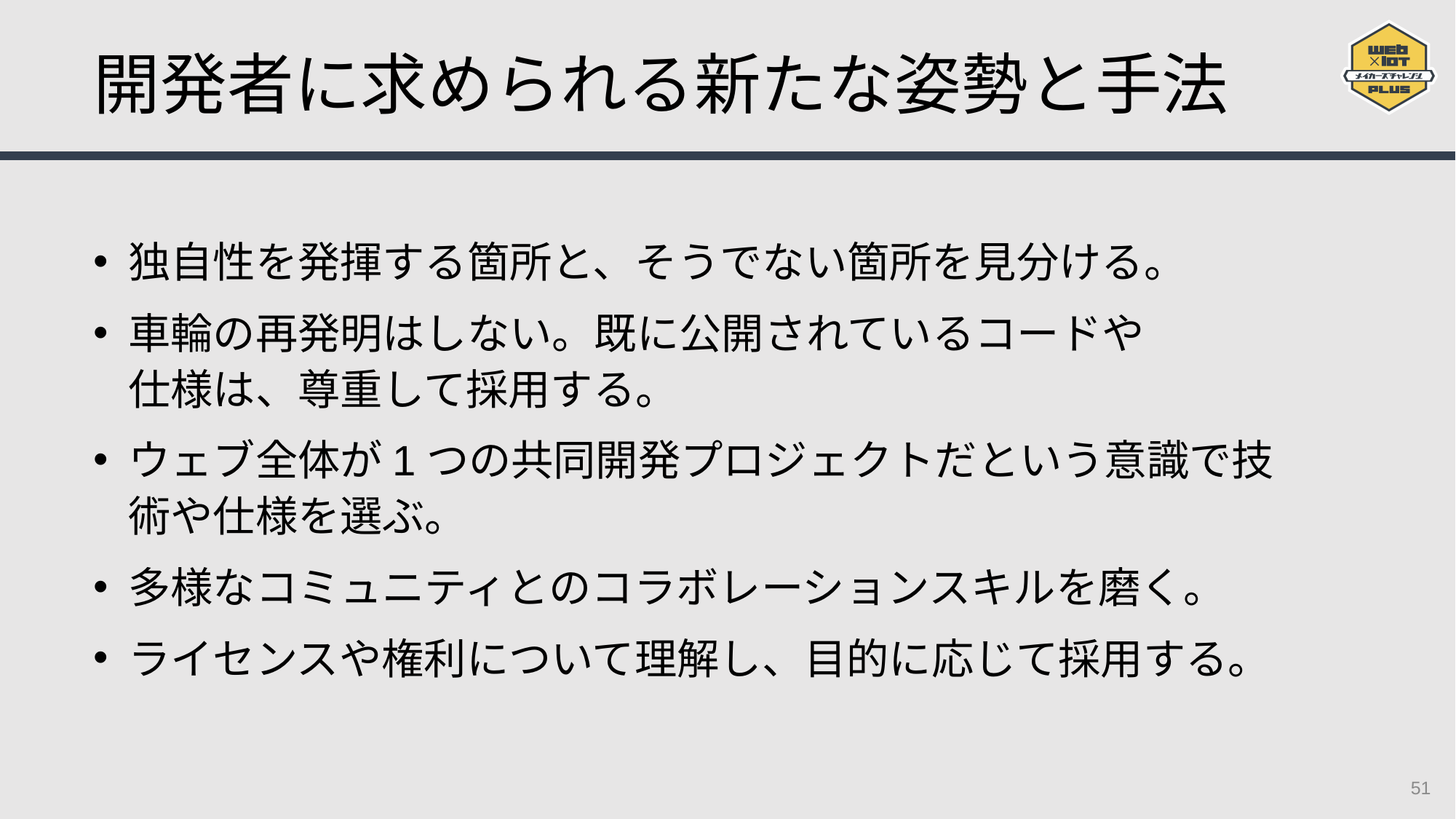

# 開発者に求められる新たな姿勢と手法
独自性を発揮する箇所と、そうでない箇所を見分ける。
車輪の再発明はしない。既に公開されているコードや
仕様は、尊重して採用する。
ウェブ全体が1つの共同開発プロジェクトだという意識で技術や仕様を選ぶ。
多様なコミュニティとのコラボレーションスキルを磨く。
ライセンスや権利について理解し、目的に応じて採用する。
51